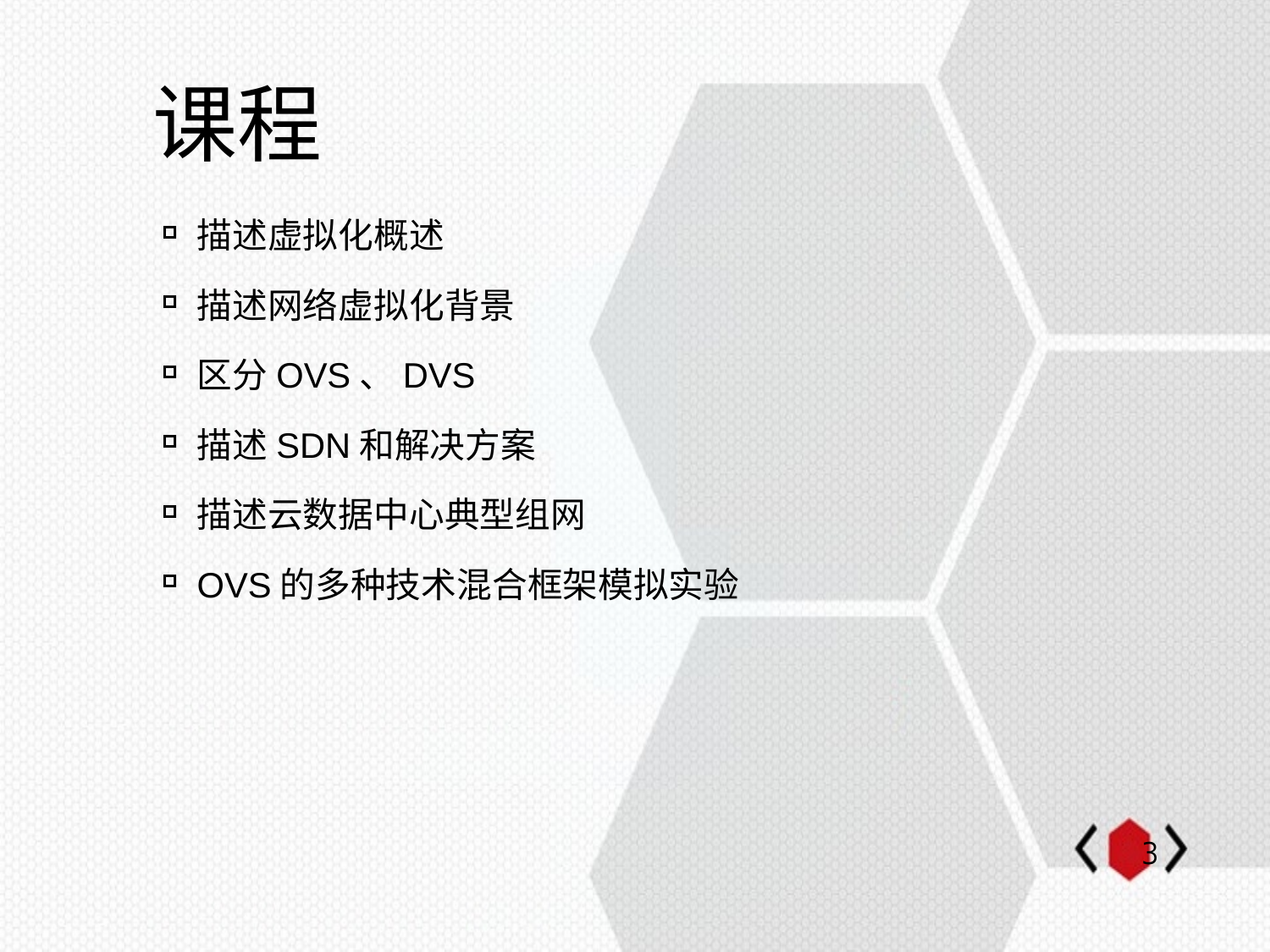

课程
描述虚拟化概述
描述网络虚拟化背景
区分OVS、DVS
描述SDN和解决方案
描述云数据中心典型组网
OVS的多种技术混合框架模拟实验

3